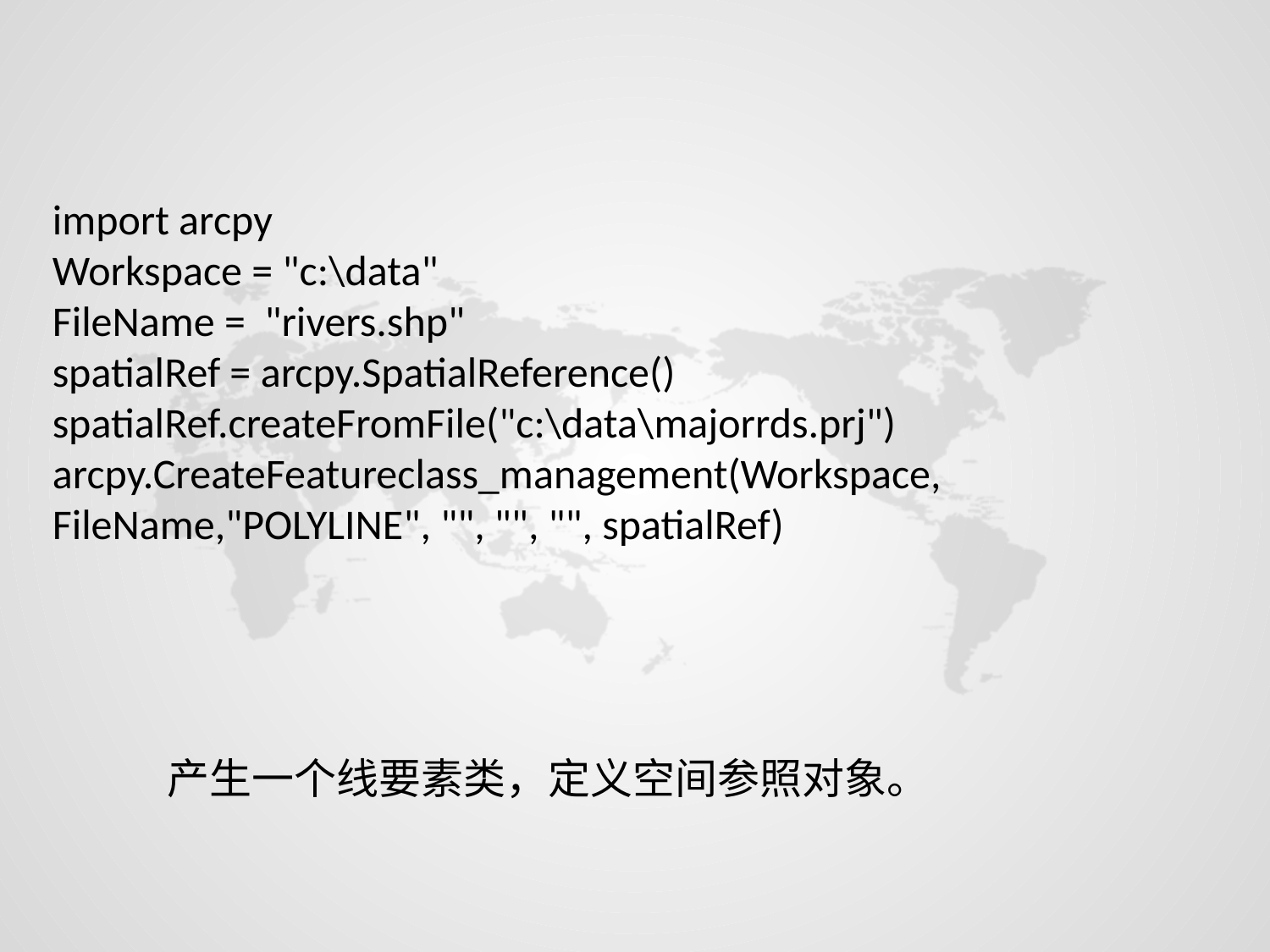

import arcpy
Workspace = "c:\data"
FileName =  "rivers.shp"
spatialRef = arcpy.SpatialReference()
spatialRef.createFromFile("c:\data\majorrds.prj")
arcpy.CreateFeatureclass_management(Workspace, FileName,"POLYLINE", "", "", "", spatialRef)
产生一个线要素类，定义空间参照对象。